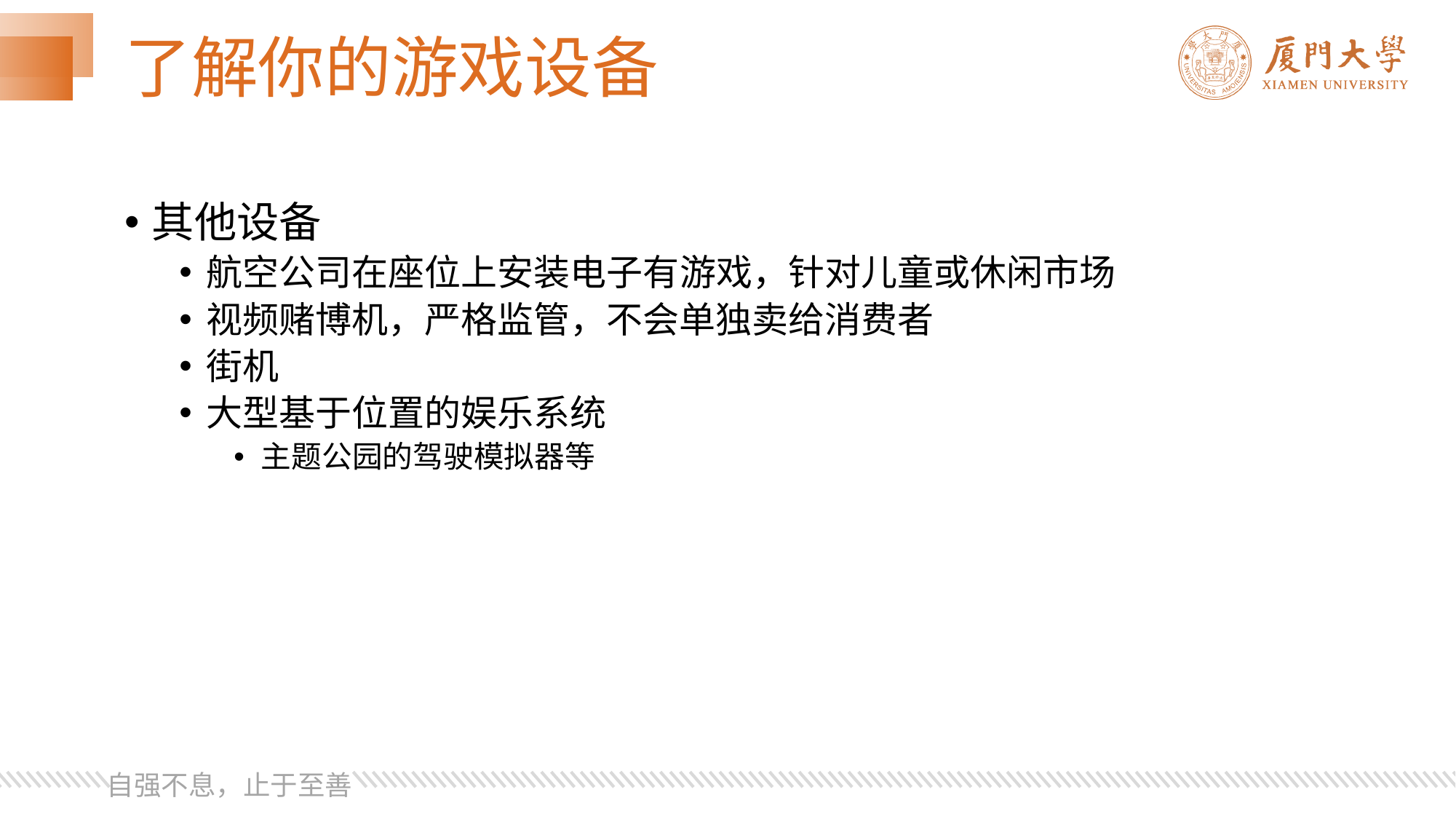

# 了解你的游戏设备
其他设备
航空公司在座位上安装电子有游戏，针对儿童或休闲市场
视频赌博机，严格监管，不会单独卖给消费者
街机
大型基于位置的娱乐系统
主题公园的驾驶模拟器等